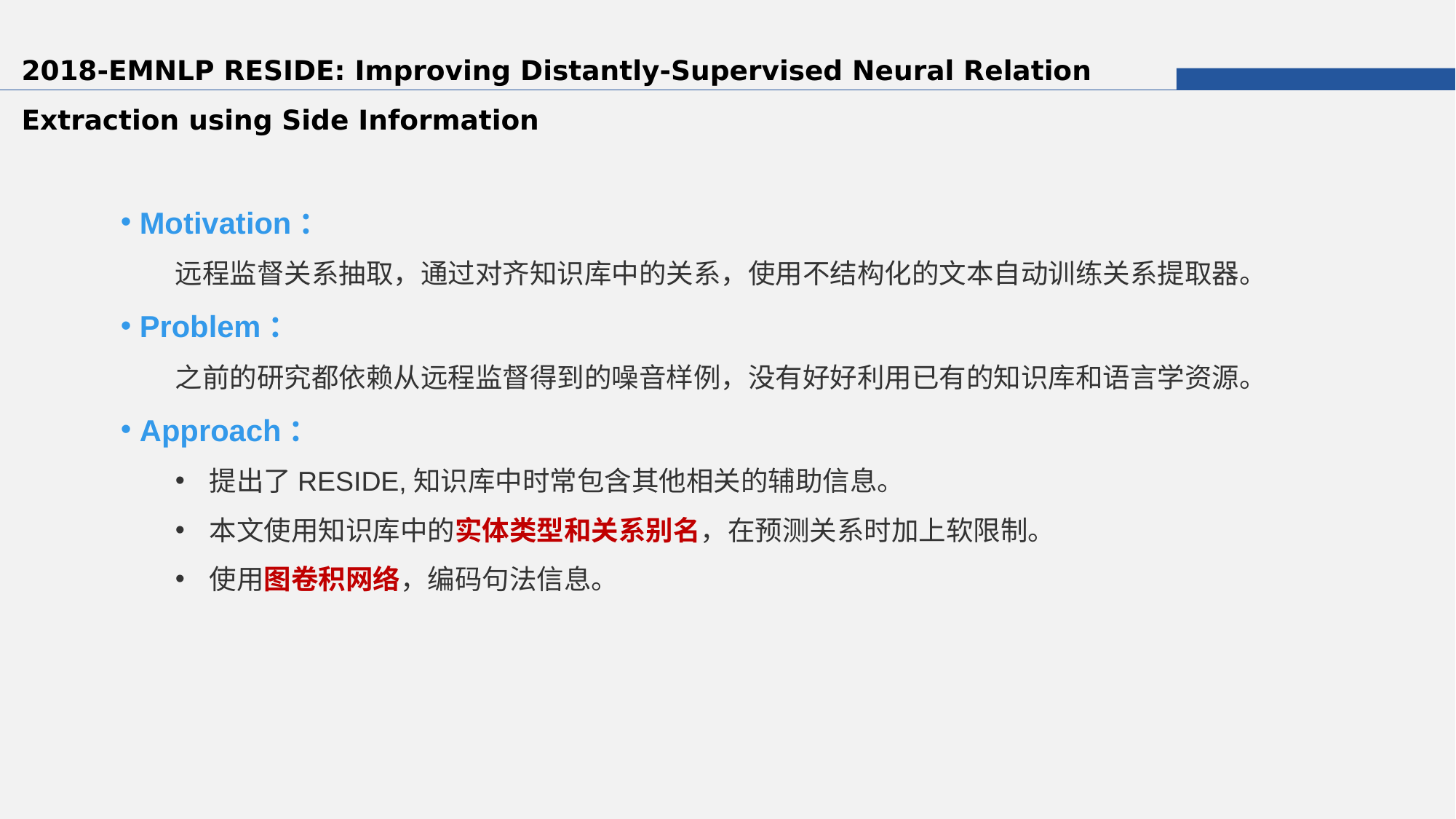

2018-EMNLP RESIDE: Improving Distantly-Supervised Neural Relation Extraction using Side Information
 Motivation：
远程监督关系抽取，通过对齐知识库中的关系，使用不结构化的文本自动训练关系提取器。
 Problem：
之前的研究都依赖从远程监督得到的噪音样例，没有好好利用已有的知识库和语言学资源。
 Approach：
提出了RESIDE,知识库中时常包含其他相关的辅助信息。
本文使用知识库中的实体类型和关系别名，在预测关系时加上软限制。
使用图卷积网络，编码句法信息。